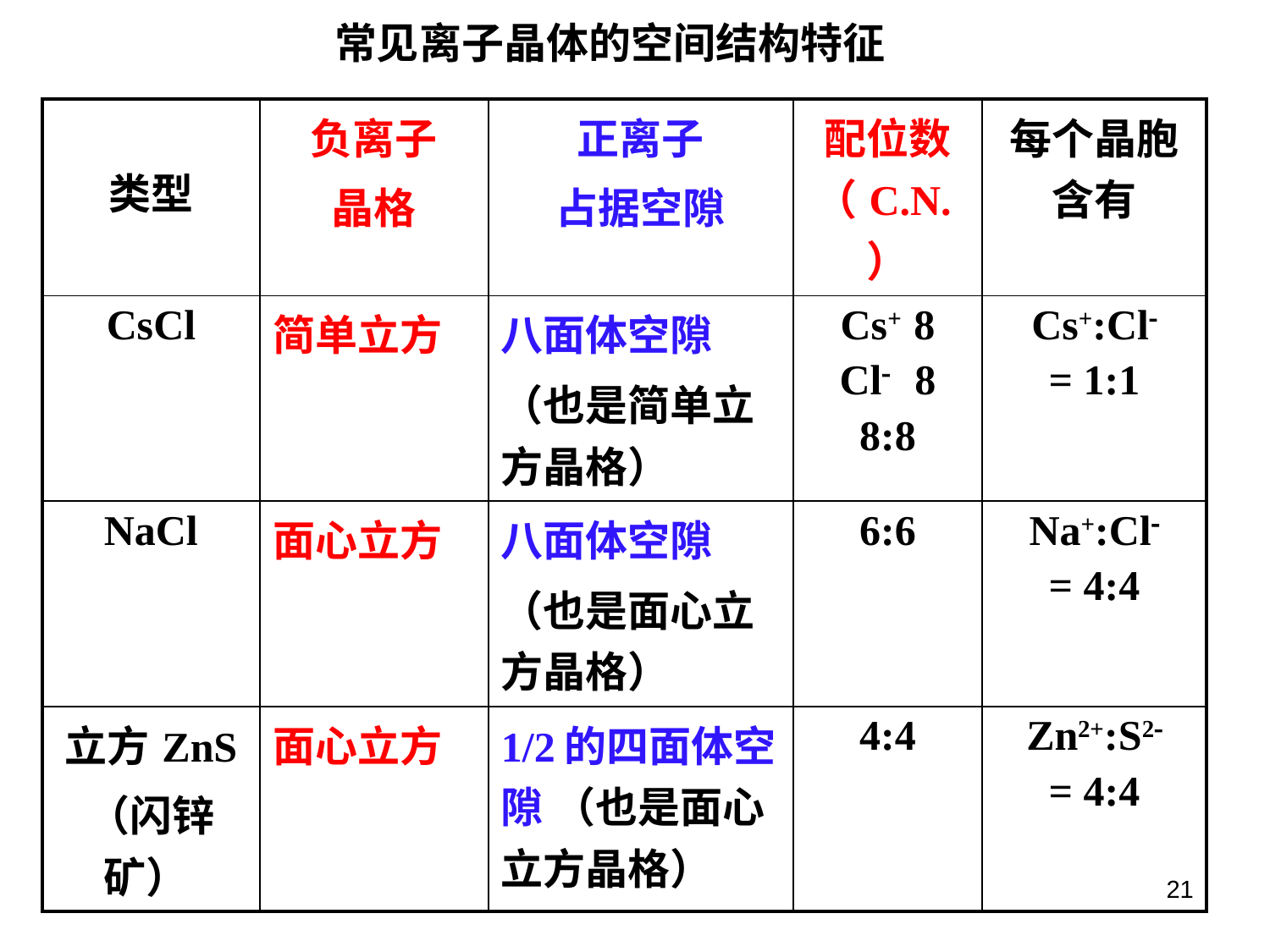

常见离子晶体的空间结构特征
| 类型 | 负离子 晶格 | 正离子 占据空隙 | 配位数（C.N.） | 每个晶胞含有 |
| --- | --- | --- | --- | --- |
| CsCl | 简单立方 | 八面体空隙 （也是简单立方晶格） | Cs+ 8 Cl− 8 8:8 | Cs+:Cl− = 1:1 |
| NaCl | 面心立方 | 八面体空隙 （也是面心立方晶格） | 6:6 | Na+:Cl− = 4:4 |
| 立方ZnS （闪锌矿） | 面心立方 | 1/2的四面体空隙 （也是面心立方晶格） | 4:4 | Zn2+:S2− = 4:4 |
21